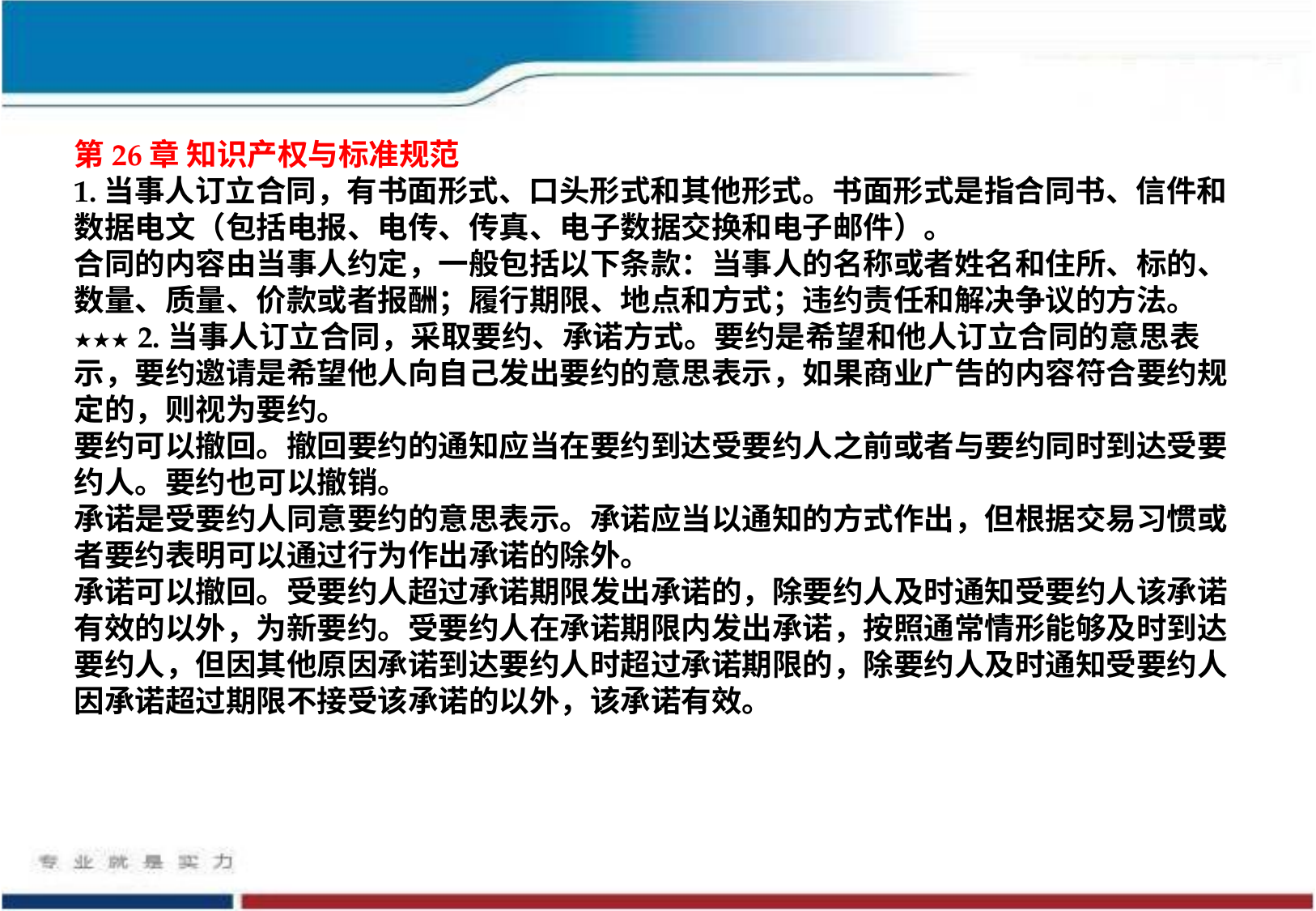

第26章 知识产权与标准规范
1.当事人订立合同，有书面形式、口头形式和其他形式。书面形式是指合同书、信件和数据电文（包括电报、电传、传真、电子数据交换和电子邮件）。
合同的内容由当事人约定，一般包括以下条款：当事人的名称或者姓名和住所、标的、数量、质量、价款或者报酬；履行期限、地点和方式；违约责任和解决争议的方法。
★★★ 2.当事人订立合同，采取要约、承诺方式。要约是希望和他人订立合同的意思表示，要约邀请是希望他人向自己发出要约的意思表示，如果商业广告的内容符合要约规定的，则视为要约。
要约可以撤回。撤回要约的通知应当在要约到达受要约人之前或者与要约同时到达受要约人。要约也可以撤销。
承诺是受要约人同意要约的意思表示。承诺应当以通知的方式作出，但根据交易习惯或者要约表明可以通过行为作出承诺的除外。
承诺可以撤回。受要约人超过承诺期限发出承诺的，除要约人及时通知受要约人该承诺有效的以外，为新要约。受要约人在承诺期限内发出承诺，按照通常情形能够及时到达要约人，但因其他原因承诺到达要约人时超过承诺期限的，除要约人及时通知受要约人因承诺超过期限不接受该承诺的以外，该承诺有效。